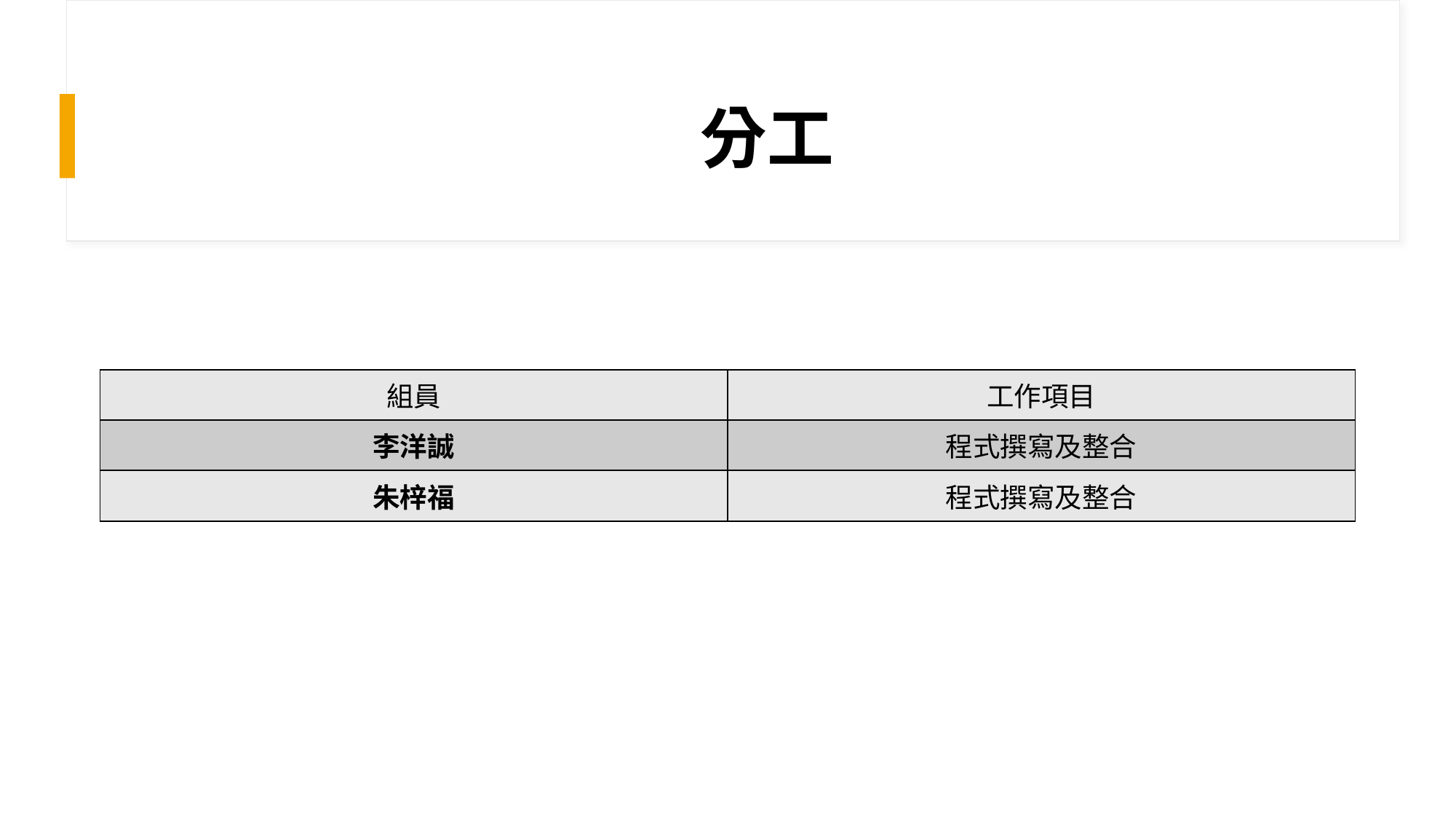

# 分工
| 組員 | 工作項目 |
| --- | --- |
| 李洋誠 | 程式撰寫及整合 |
| 朱梓福 | 程式撰寫及整合 |